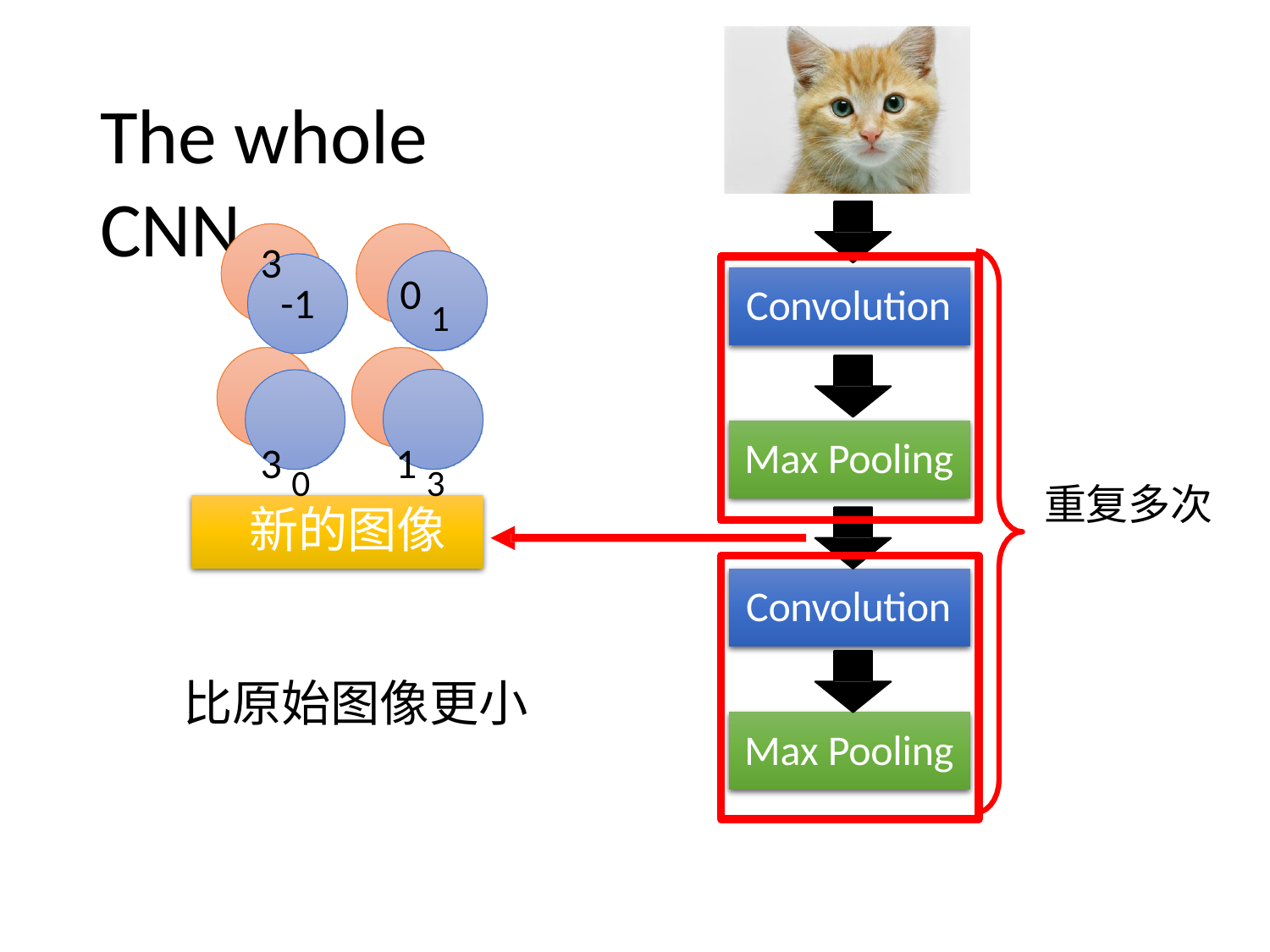

# The whole CNN

0 1

3 0	1 3
3
-1

Convolution

Max Pooling
重复多次

   新的图像

Convolution

比原始图像更小

Max Pooling